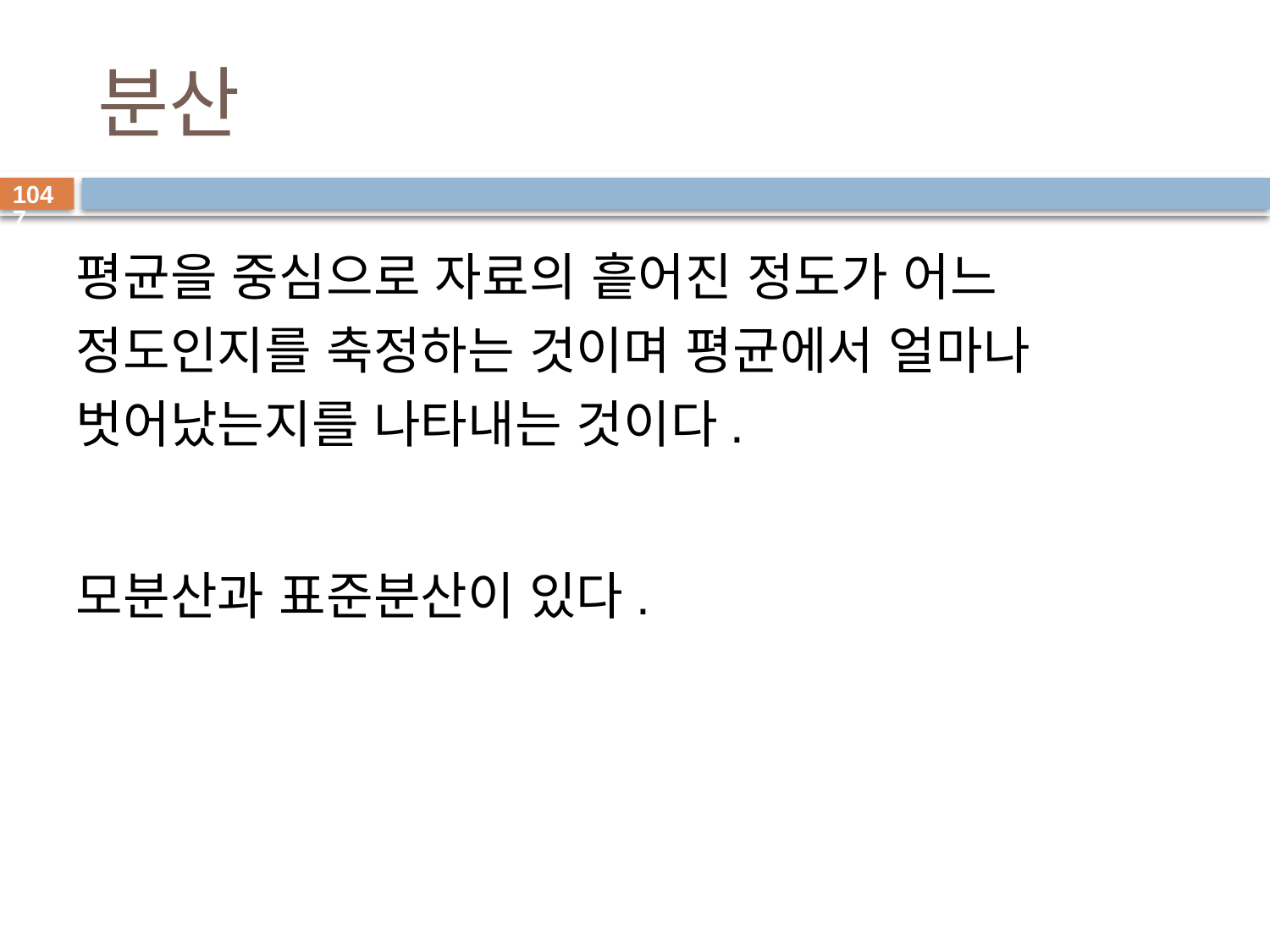

# 분산
1047
평균을 중심으로 자료의 흩어진 정도가 어느 정도인지를 축정하는 것이며 평균에서 얼마나 벗어났는지를 나타내는 것이다.

모분산과 표준분산이 있다.